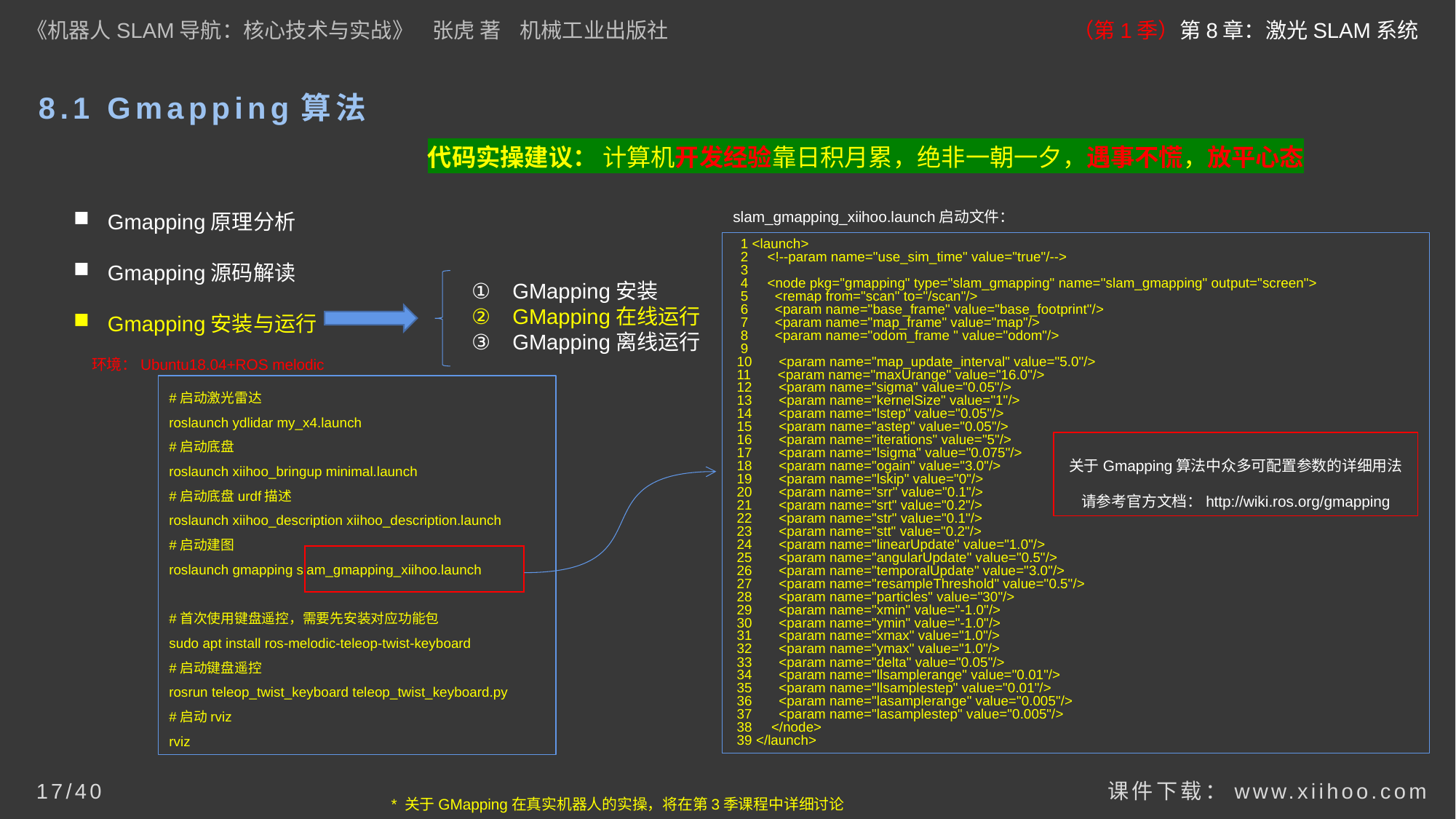

《机器人SLAM导航：核心技术与实战》    张虎 著    机械工业出版社
（第1季）第8章：激光SLAM系统
# 8.1 Gmapping算法
代码实操建议： 计算机开发经验靠日积月累，绝非一朝一夕，遇事不慌，放平心态
Gmapping原理分析
Gmapping源码解读
Gmapping安装与运行
slam_gmapping_xiihoo.launch启动文件：
  1 <launch>
  2     <!--param name="use_sim_time" value="true"/-->
  3
  4     <node pkg="gmapping" type="slam_gmapping" name="slam_gmapping" output="screen">
  5       <remap from="scan" to="/scan"/>
  6       <param name="base_frame" value="base_footprint"/>
  7       <param name="map_frame" value="map"/>
  8       <param name="odom_frame " value="odom"/>
  9
 10       <param name="map_update_interval" value="5.0"/>
 11       <param name="maxUrange" value="16.0"/>
 12       <param name="sigma" value="0.05"/>
 13       <param name="kernelSize" value="1"/>
 14       <param name="lstep" value="0.05"/>
 15       <param name="astep" value="0.05"/>
 16       <param name="iterations" value="5"/>
 17       <param name="lsigma" value="0.075"/>
 18       <param name="ogain" value="3.0"/>
 19       <param name="lskip" value="0"/>
 20       <param name="srr" value="0.1"/>
 21       <param name="srt" value="0.2"/>
 22       <param name="str" value="0.1"/>
 23       <param name="stt" value="0.2"/>
 24       <param name="linearUpdate" value="1.0"/>
 25       <param name="angularUpdate" value="0.5"/>
 26       <param name="temporalUpdate" value="3.0"/>
 27       <param name="resampleThreshold" value="0.5"/>
 28       <param name="particles" value="30"/>
 29       <param name="xmin" value="-1.0"/>
 30       <param name="ymin" value="-1.0"/>
 31       <param name="xmax" value="1.0"/>
 32       <param name="ymax" value="1.0"/>
 33       <param name="delta" value="0.05"/>
 34       <param name="llsamplerange" value="0.01"/>
 35       <param name="llsamplestep" value="0.01"/>
 36       <param name="lasamplerange" value="0.005"/>
 37       <param name="lasamplestep" value="0.005"/>
 38     </node>
 39 </launch>

GMapping安装
GMapping在线运行
GMapping离线运行

环境：Ubuntu18.04+ROS melodic
#启动激光雷达
roslaunch ydlidar my_x4.launch
#启动底盘
roslaunch xiihoo_bringup minimal.launch
#启动底盘urdf描述
roslaunch xiihoo_description xiihoo_description.launch
#启动建图
roslaunch gmapping slam_gmapping_xiihoo.launch

#首次使用键盘遥控，需要先安装对应功能包
sudo apt install ros-melodic-teleop-twist-keyboard
#启动键盘遥控
rosrun teleop_twist_keyboard teleop_twist_keyboard.py
#启动rviz
rviz
关于Gmapping算法中众多可配置参数的详细用法
请参考官方文档：http://wiki.ros.org/gmapping

课件下载：www.xiihoo.com
* 关于GMapping在真实机器人的实操，将在第3季课程中详细讨论
17/40